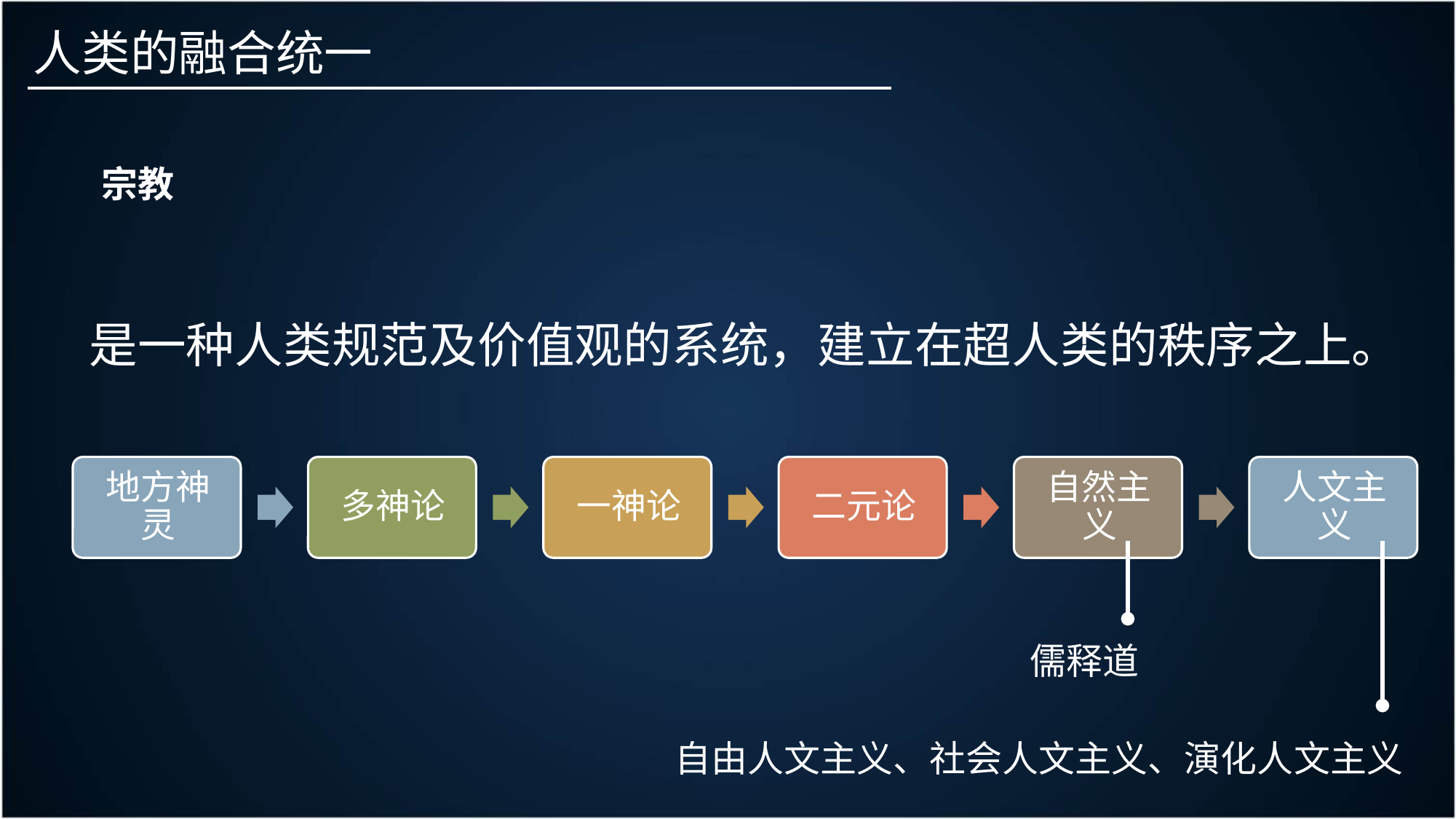

人类的融合统一

宗教
地方神灵

多神论

一神论

二元论

自然主义

人文主义
是一种人类规范及价值观的系统，建立在超人类的秩序之上。
儒释道
自由人文主义、社会人文主义、演化人文主义